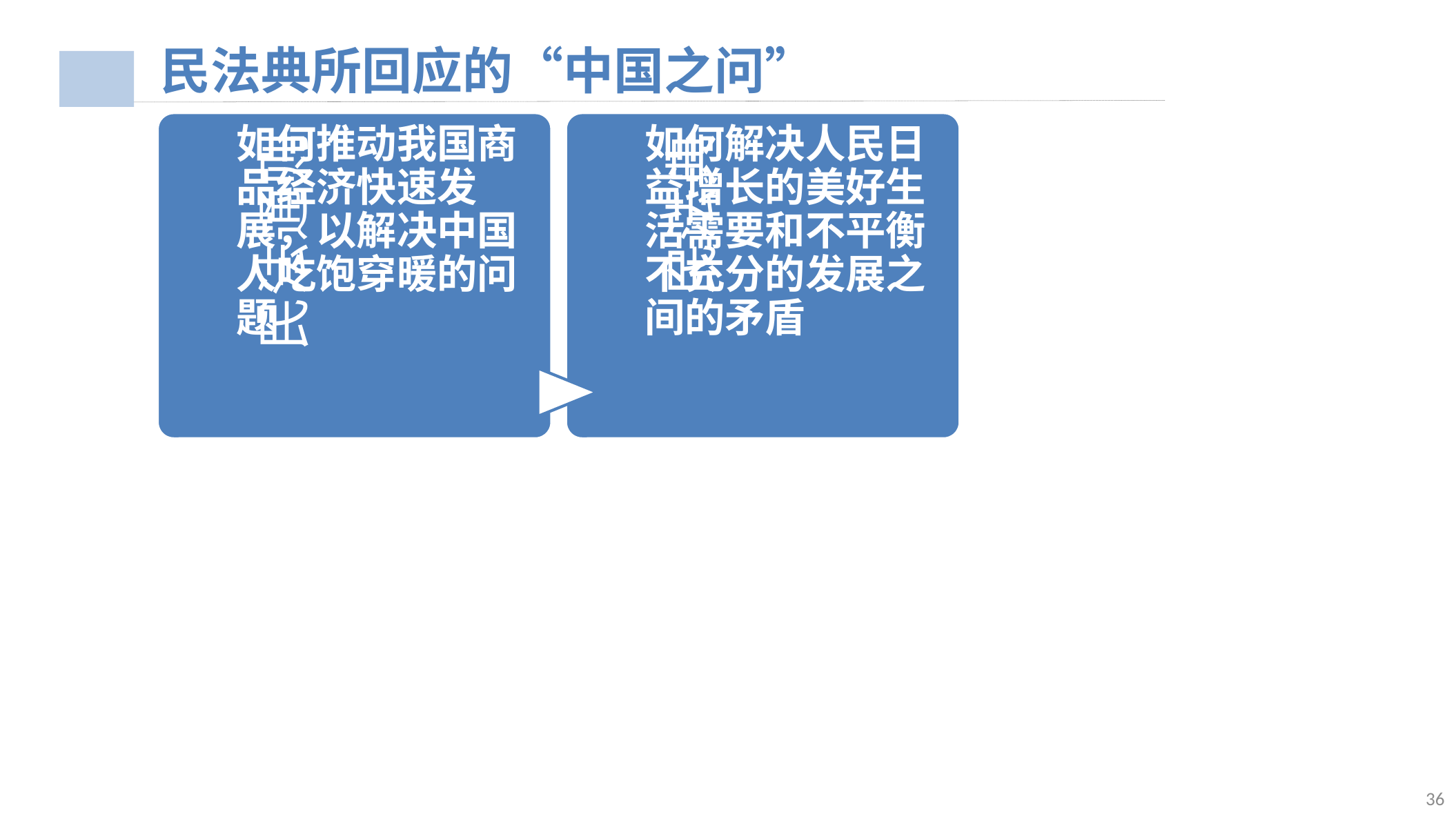

民法典所回应的“中国之问”

民法通则
如何推动我国商品经济快速发展，以解决中国人吃饱穿暖的问题
民法典
如何解决人民日益增长的美好生活需要和不平衡不充分的发展之间的矛盾

36